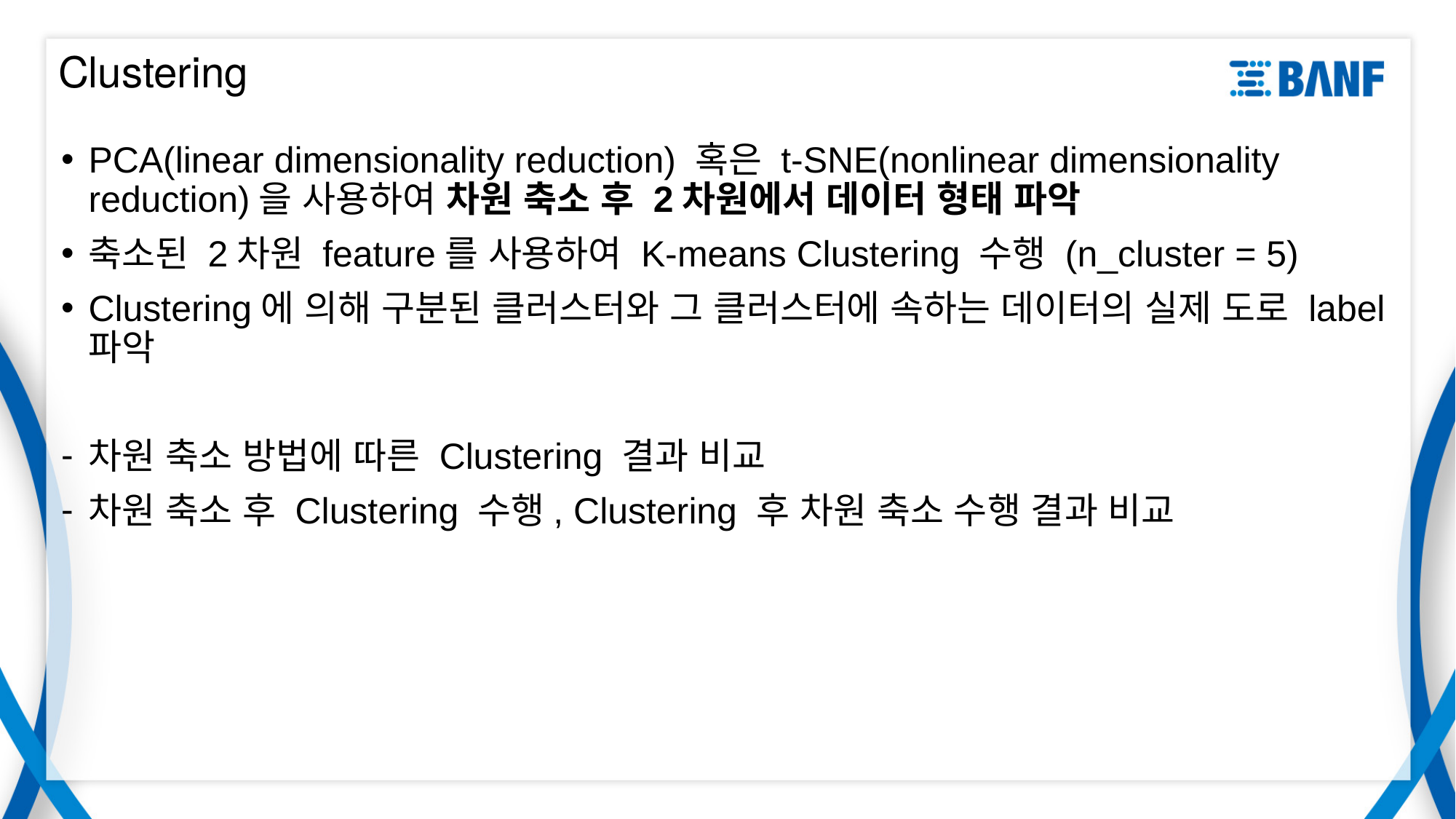

# Clustering
PCA(linear dimensionality reduction) 혹은 t-SNE(nonlinear dimensionality reduction)을 사용하여 차원 축소 후 2차원에서 데이터 형태 파악
축소된 2차원 feature를 사용하여 K-means Clustering 수행 (n_cluster = 5)
Clustering에 의해 구분된 클러스터와 그 클러스터에 속하는 데이터의 실제 도로 label 파악

차원 축소 방법에 따른 Clustering 결과 비교
차원 축소 후 Clustering 수행, Clustering 후 차원 축소 수행 결과 비교